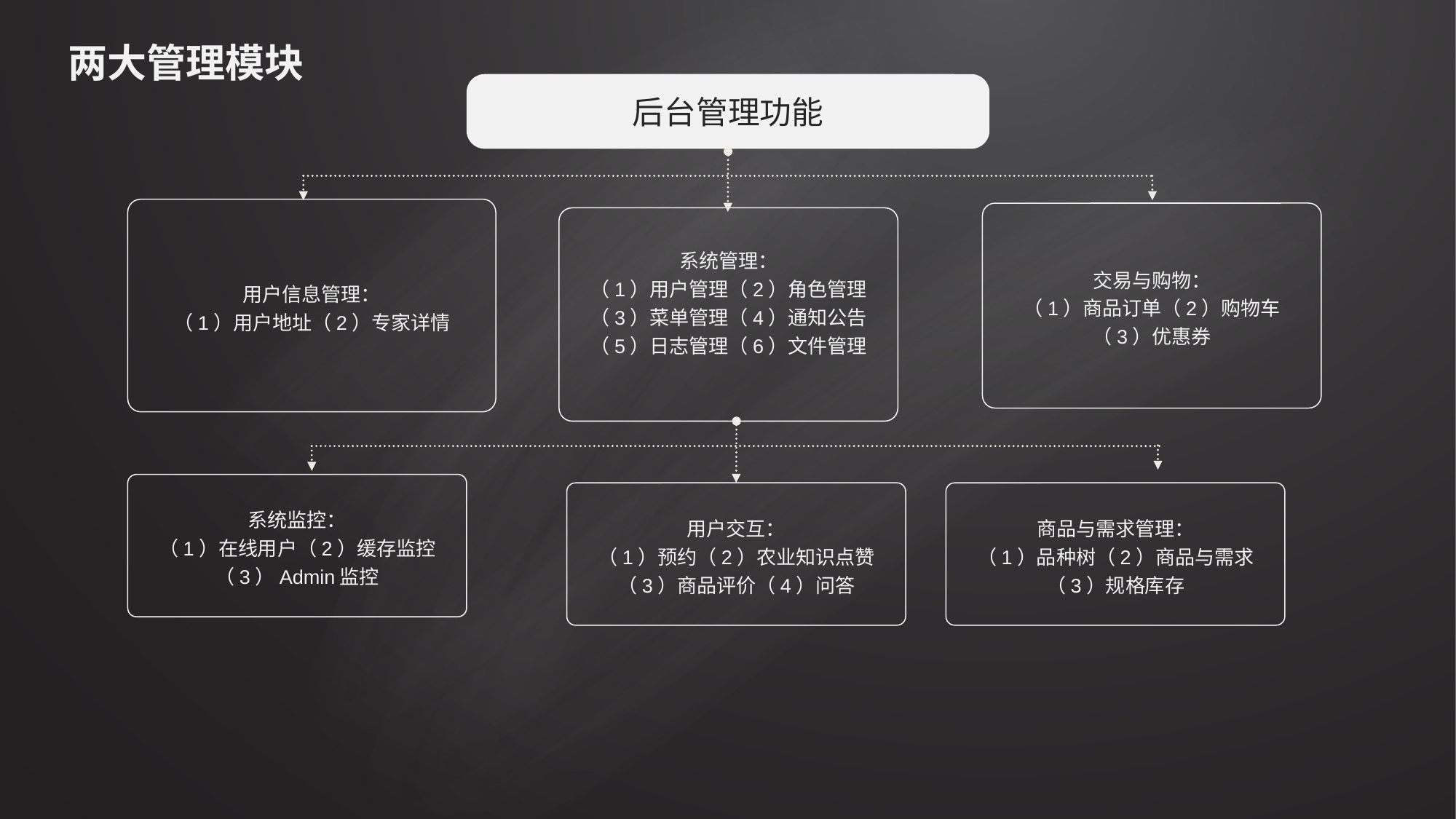

# 两大管理模块
后台管理功能
双击添加标题文字

用户信息管理：
（1）用户地址（2）专家详情
交易与购物：
（1）商品订单（2）购物车
（3）优惠券
系统管理：
（1）用户管理（2）角色管理
（3）菜单管理（4）通知公告
（5）日志管理（6）文件管理

系统监控：
（1）在线用户（2）缓存监控
（3）Admin监控
用户交互：
（1）预约（2）农业知识点赞
（3）商品评价（4）问答
商品与需求管理：
（1）品种树（2）商品与需求
（3）规格库存